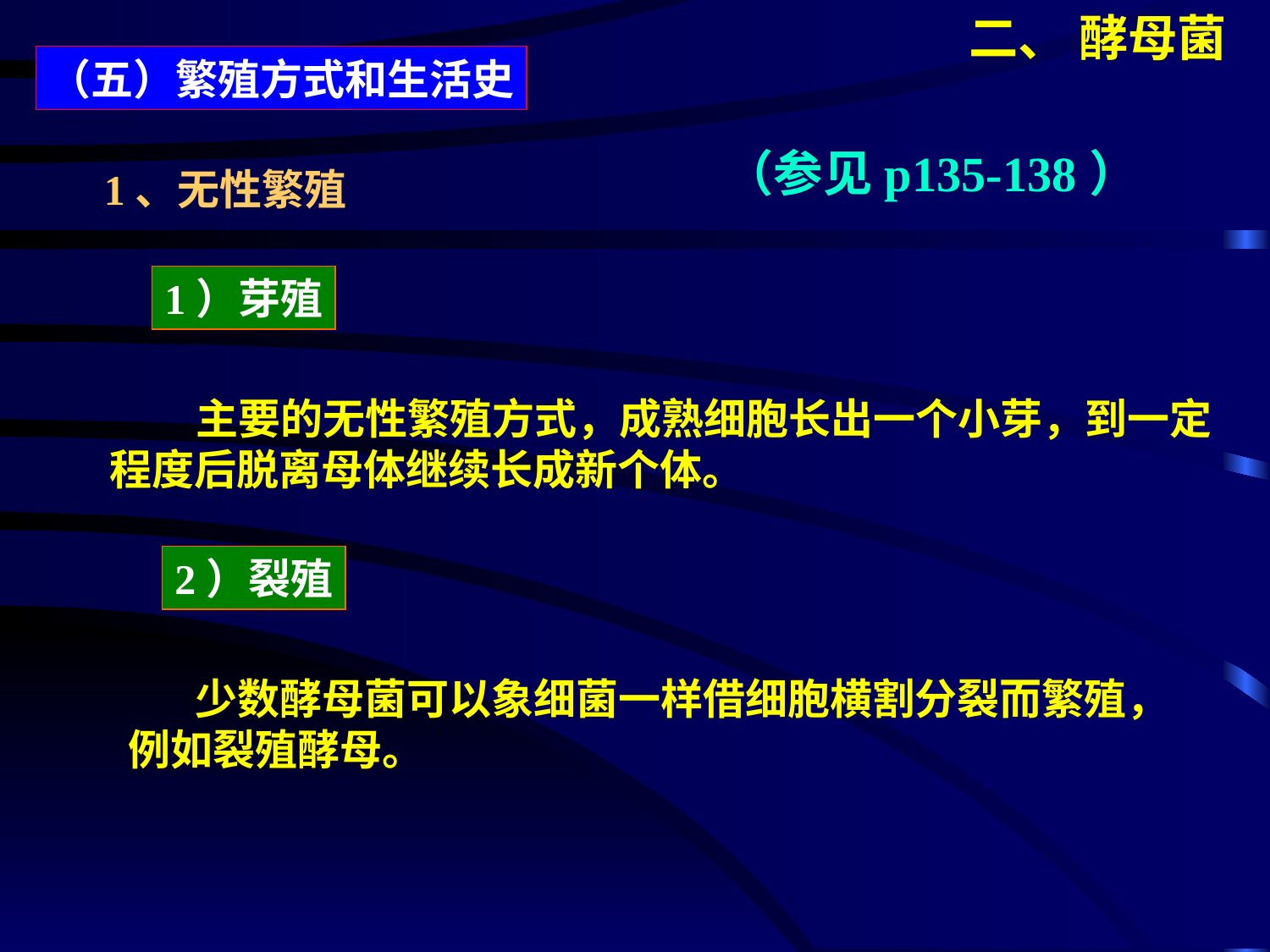

二、 酵母菌
（五）繁殖方式和生活史
（参见p135-138）
1、无性繁殖
1）芽殖
        主要的无性繁殖方式，成熟细胞长出一个小芽，到一定
程度后脱离母体继续长成新个体。
2）裂殖
      少数酵母菌可以象细菌一样借细胞横割分裂而繁殖，
例如裂殖酵母。